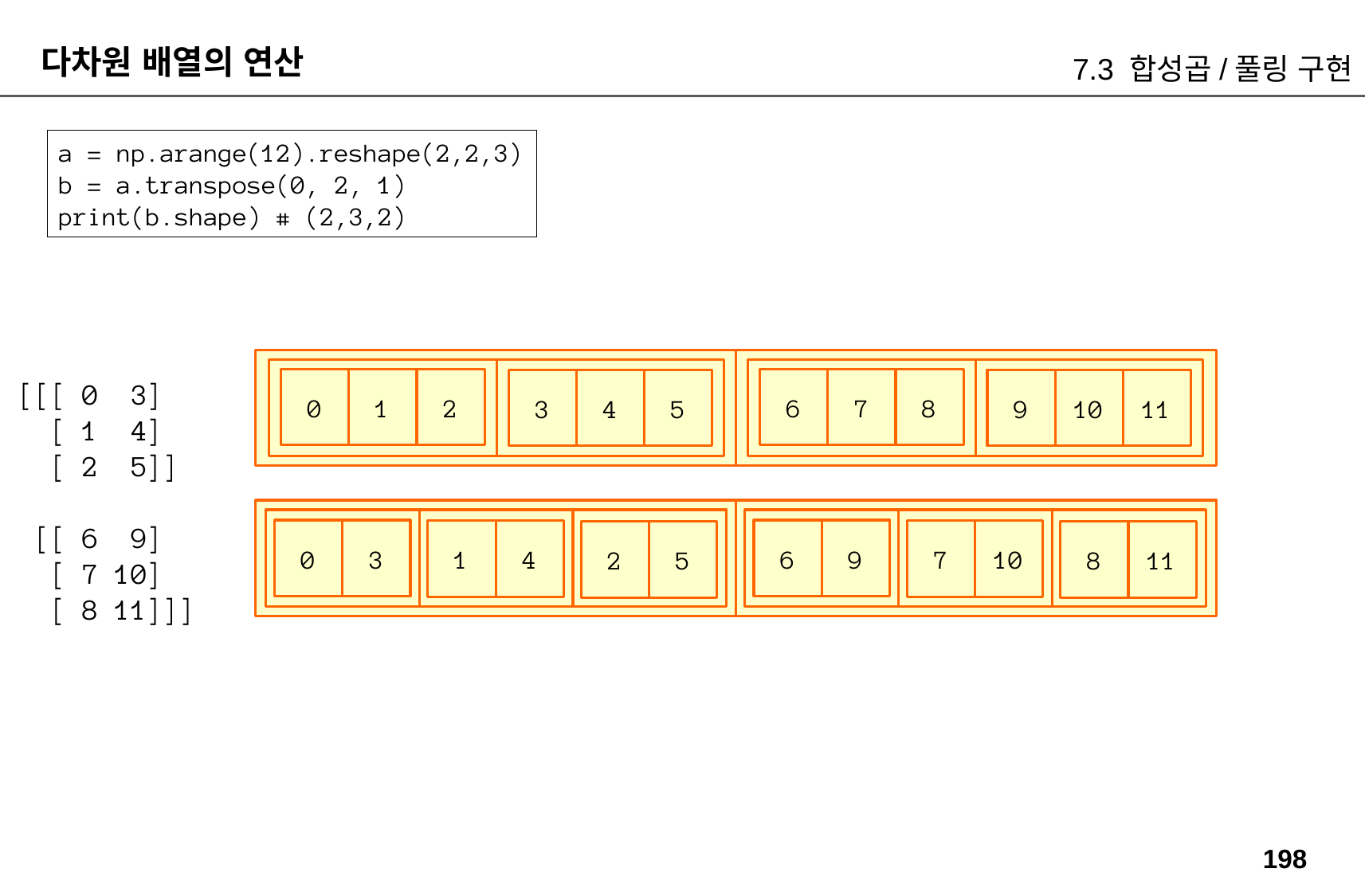

다차원 배열의 연산
7.3 합성곱/풀링 구현
a = np.arange(12).reshape(2,2,3)
b = a.transpose(0, 2, 1)
print(b.shape) # (2,3,2)

6
7
8
0
1
2
[[[ 0  3]
  [ 1  4]
  [ 2  5]]

 [[ 6  9]
  [ 7 10]
  [ 8 11]]]
9
10
11
3
4
5

0
3
6
9
1
4
7
10
2
5
8
11